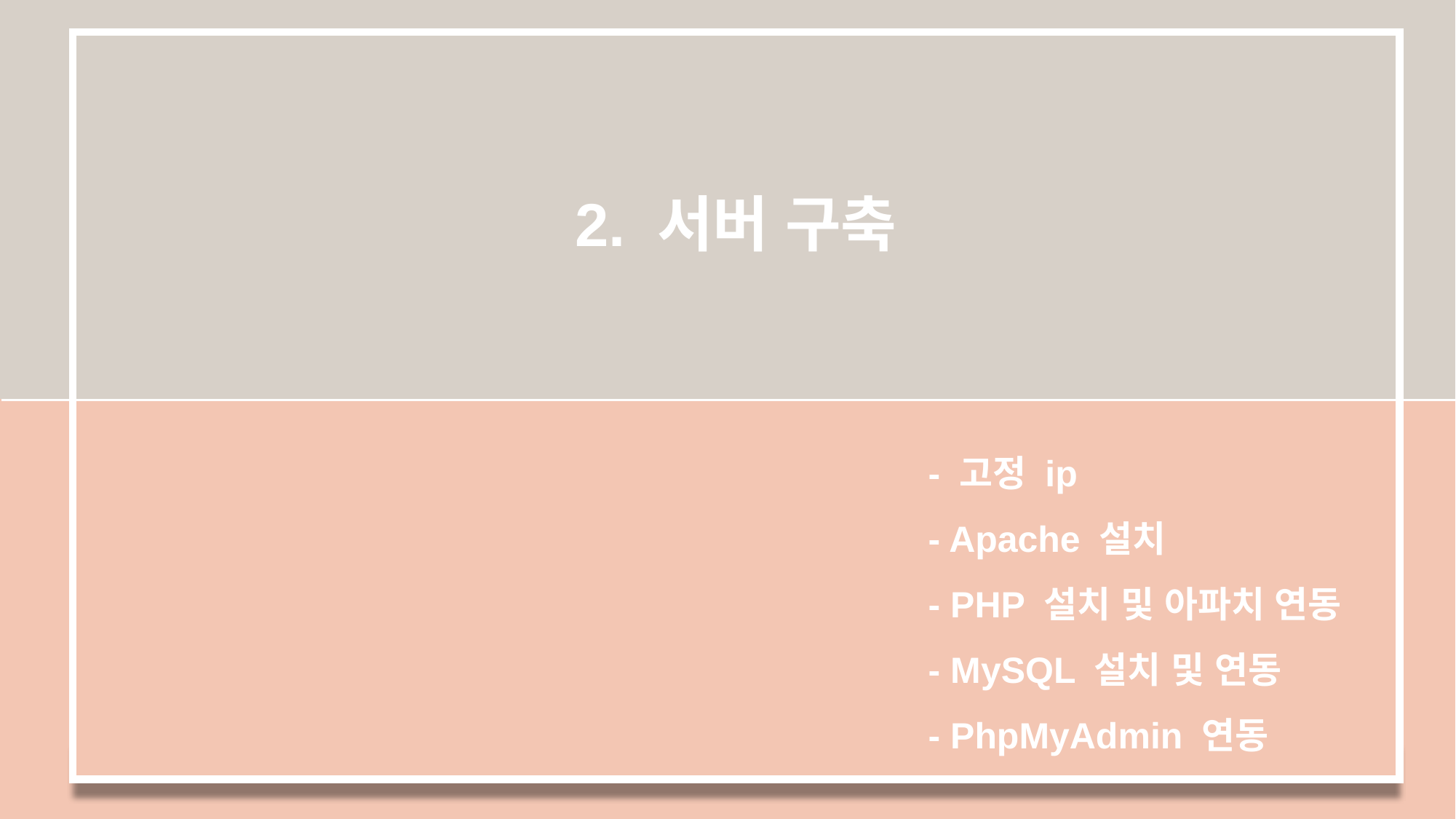

2. 서버 구축

- 고정 ip
- Apache 설치
- PHP 설치 및 아파치 연동
- MySQL 설치 및 연동
- PhpMyAdmin 연동